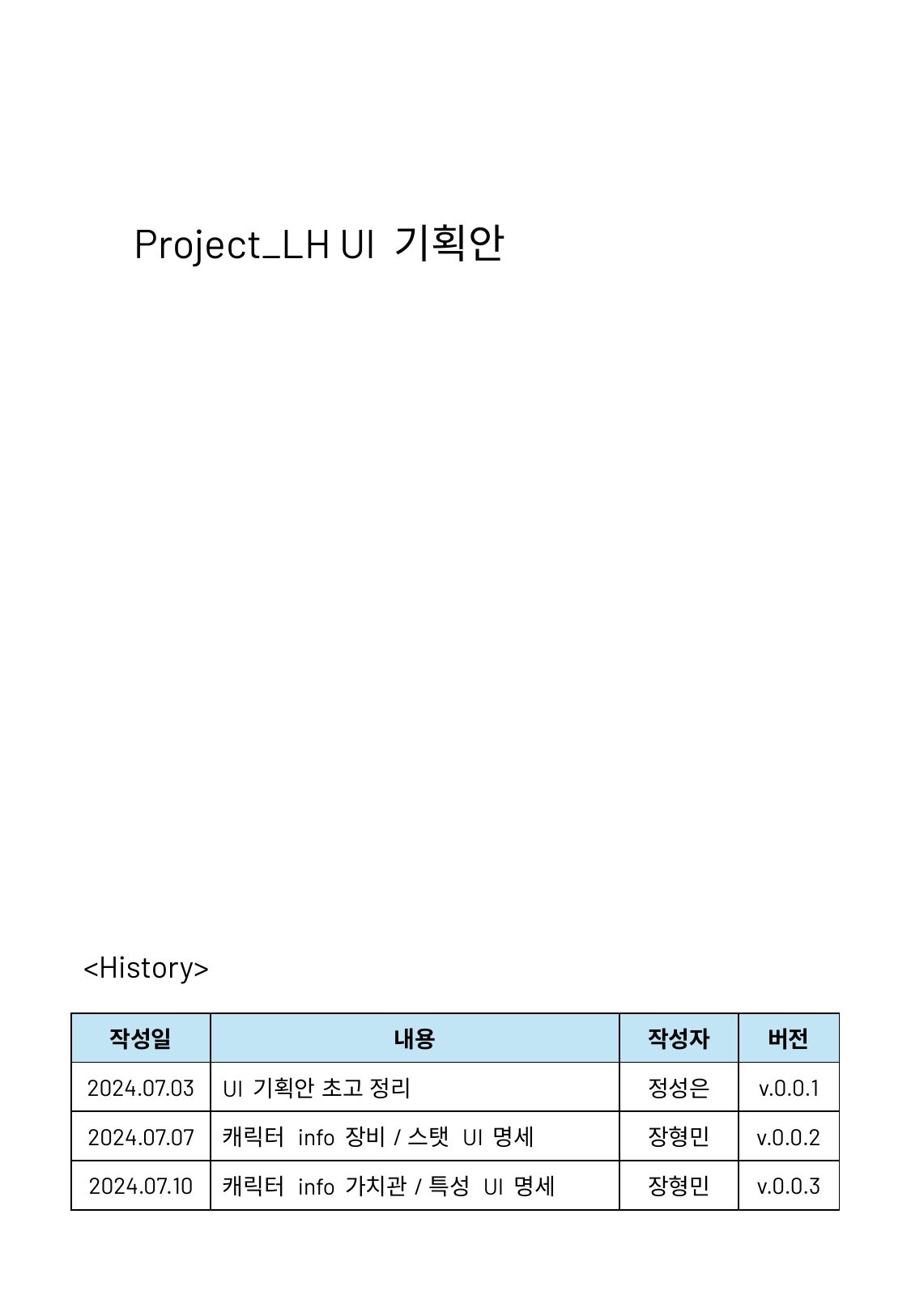

Project_LH UI 기획안
<History>
| 작성일 | 내용 | 작성자 | 버전 |
| --- | --- | --- | --- |
| 2024.07.03 | UI 기획안 초고 정리 | 정성은 | v.0.0.1 |
| 2024.07.07 | 캐릭터 info 장비/스탯 UI 명세 | 장형민 | v.0.0.2 |
| 2024.07.10 | 캐릭터 info 가치관/특성 UI 명세 | 장형민 | v.0.0.3 |